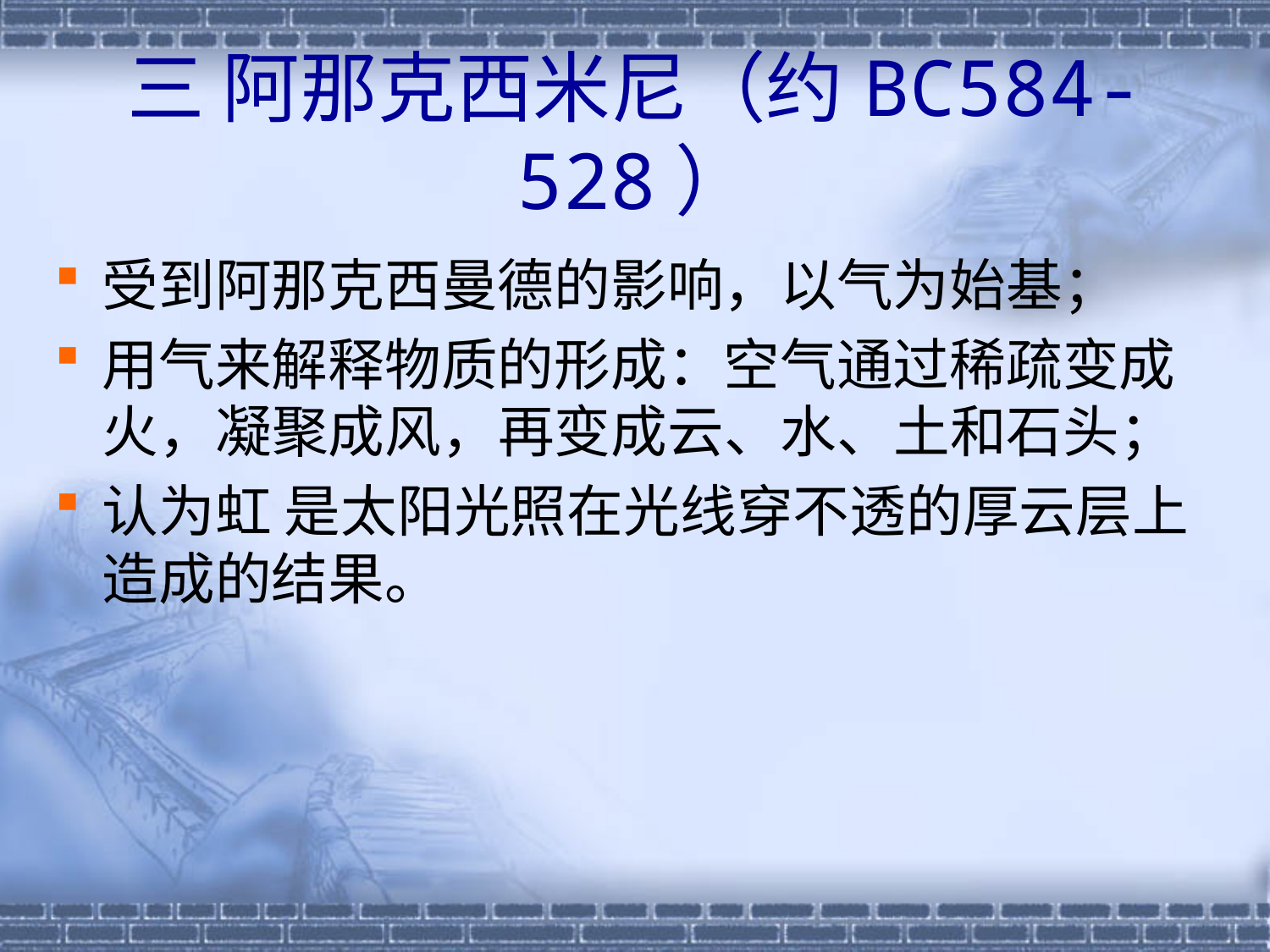

# 三 阿那克西米尼（约BC584-528）
受到阿那克西曼德的影响，以气为始基；
用气来解释物质的形成：空气通过稀疏变成火，凝聚成风，再变成云、水、土和石头；
认为虹 是太阳光照在光线穿不透的厚云层上造成的结果。